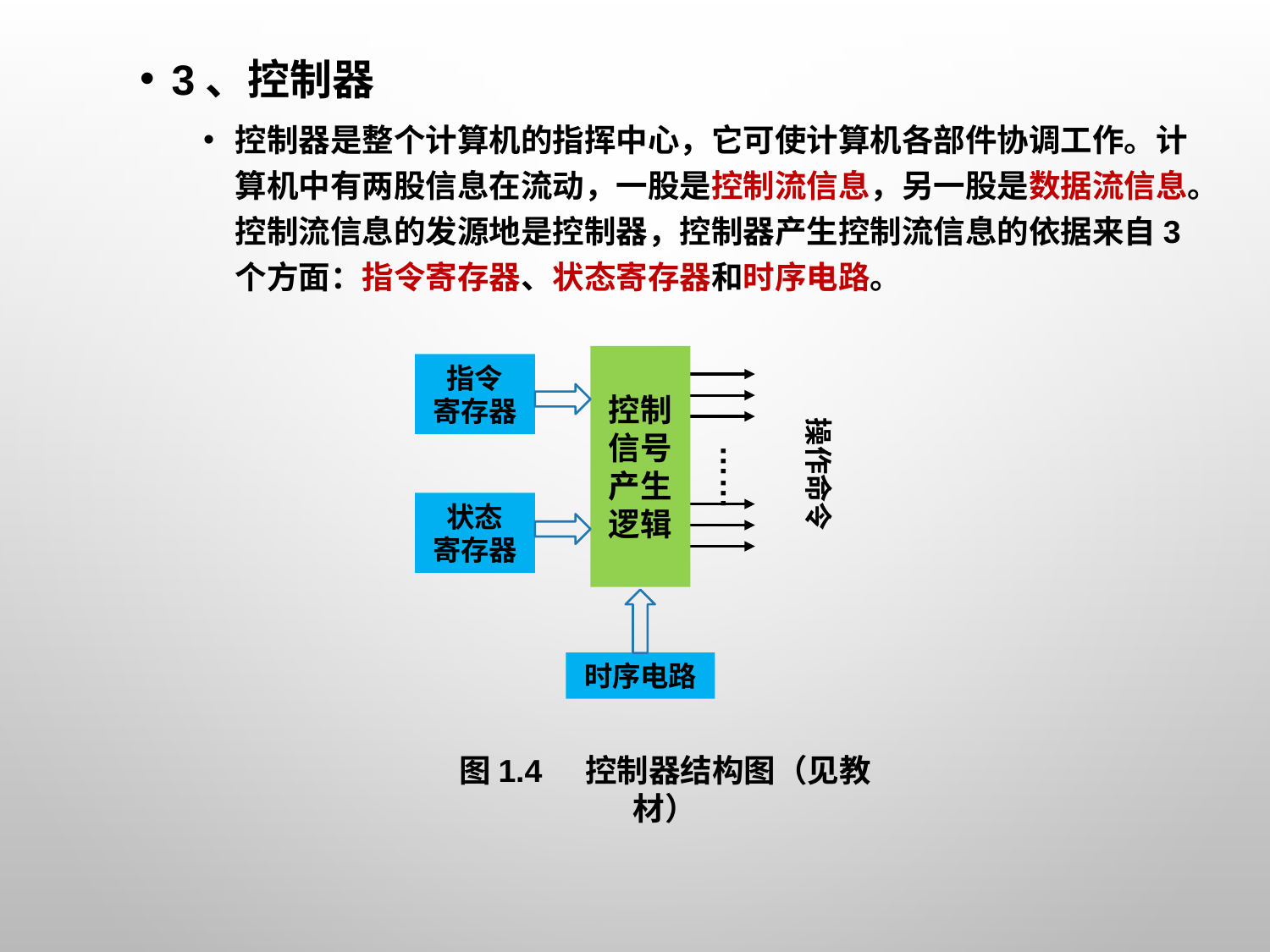

3、控制器
控制器是整个计算机的指挥中心，它可使计算机各部件协调工作。计算机中有两股信息在流动，一股是控制流信息，另一股是数据流信息。控制流信息的发源地是控制器，控制器产生控制流信息的依据来自3个方面：指令寄存器、状态寄存器和时序电路。

控制
信号
产生
逻辑

指令
寄存器

状态
寄存器

时序电路
操作命令
……
图1.4    控制器结构图（见教材）